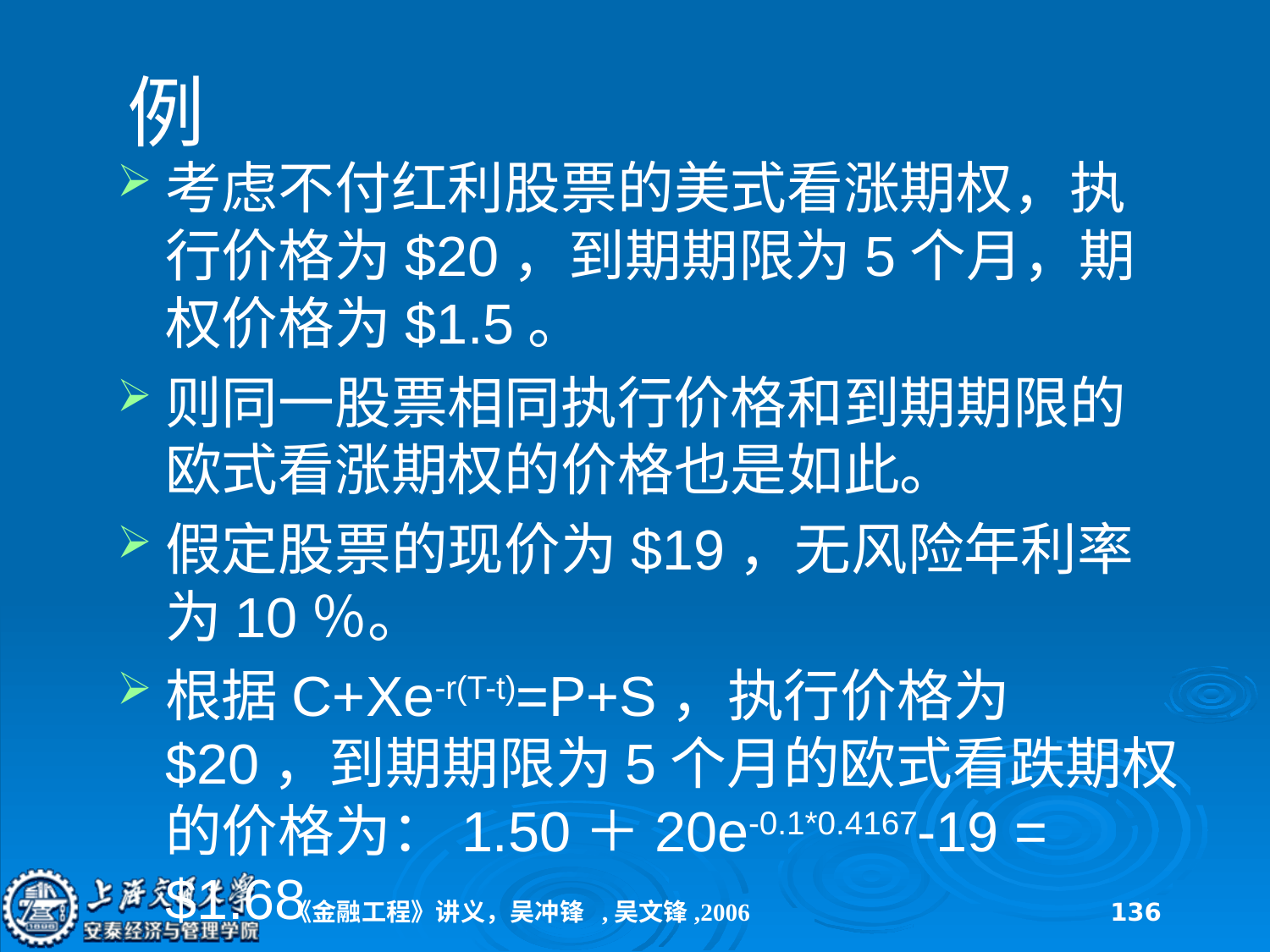

# 例
考虑不付红利股票的美式看涨期权，执行价格为$20，到期期限为5个月，期权价格为$1.5。
则同一股票相同执行价格和到期期限的欧式看涨期权的价格也是如此。
假定股票的现价为$19，无风险年利率为10％。
根据C+Xe-r(T-t)=P+S，执行价格为$20，到期期限为5个月的欧式看跌期权的价格为：1.50＋20e-0.1*0.4167-19 = $1.68